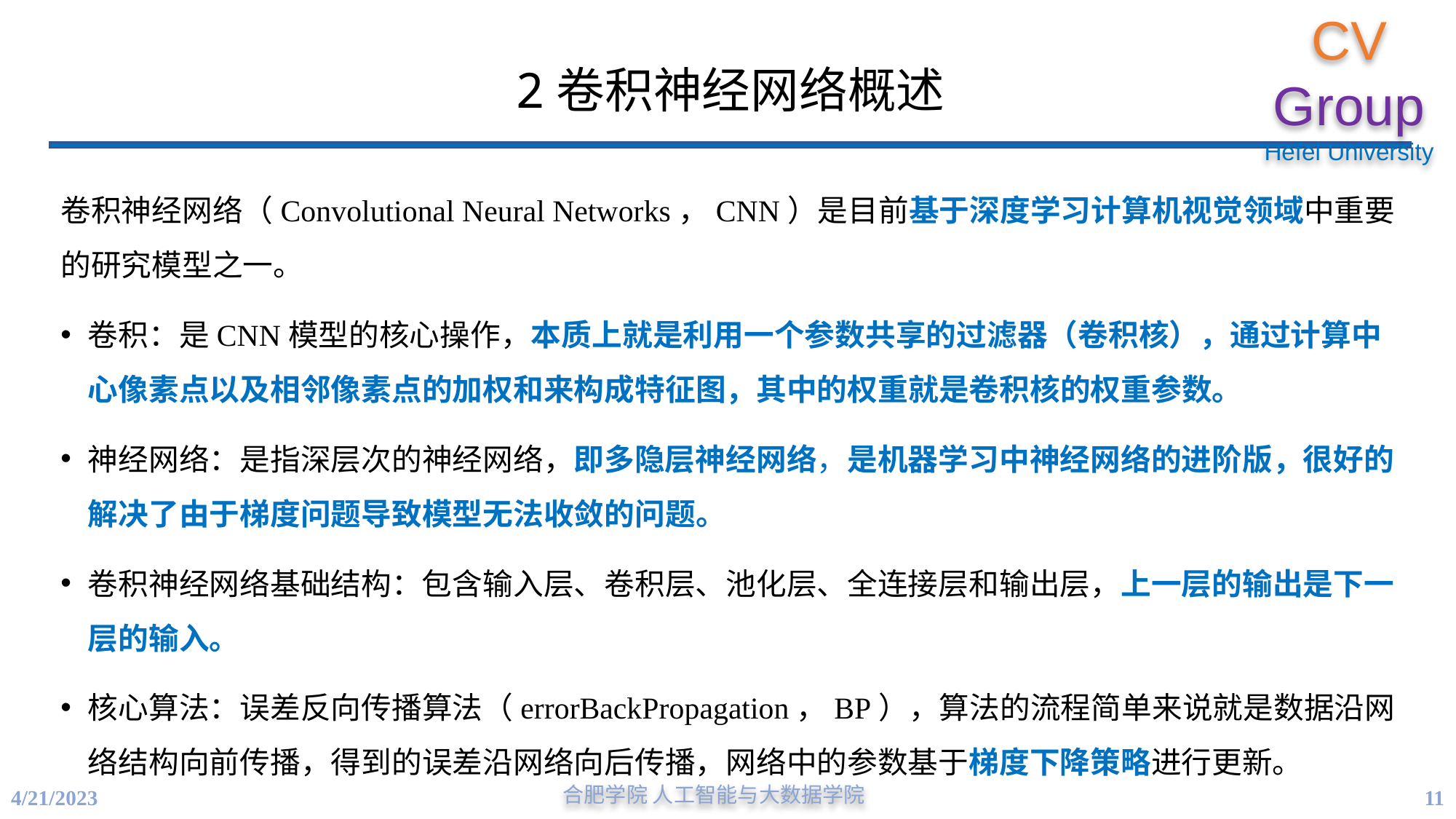

# 2卷积神经网络概述
卷积神经网络（Convolutional Neural Networks，CNN）是目前基于深度学习计算机视觉领域中重要的研究模型之一。
卷积：是CNN模型的核心操作，本质上就是利用一个参数共享的过滤器（卷积核），通过计算中心像素点以及相邻像素点的加权和来构成特征图，其中的权重就是卷积核的权重参数。
神经网络：是指深层次的神经网络，即多隐层神经网络，是机器学习中神经网络的进阶版，很好的解决了由于梯度问题导致模型无法收敛的问题。
卷积神经网络基础结构：包含输入层、卷积层、池化层、全连接层和输出层，上一层的输出是下一层的输入。
核心算法：误差反向传播算法（errorBackPropagation，BP），算法的流程简单来说就是数据沿网络结构向前传播，得到的误差沿网络向后传播，网络中的参数基于梯度下降策略进行更新。

11
4/21/2023
合肥学院 人工智能与大数据学院